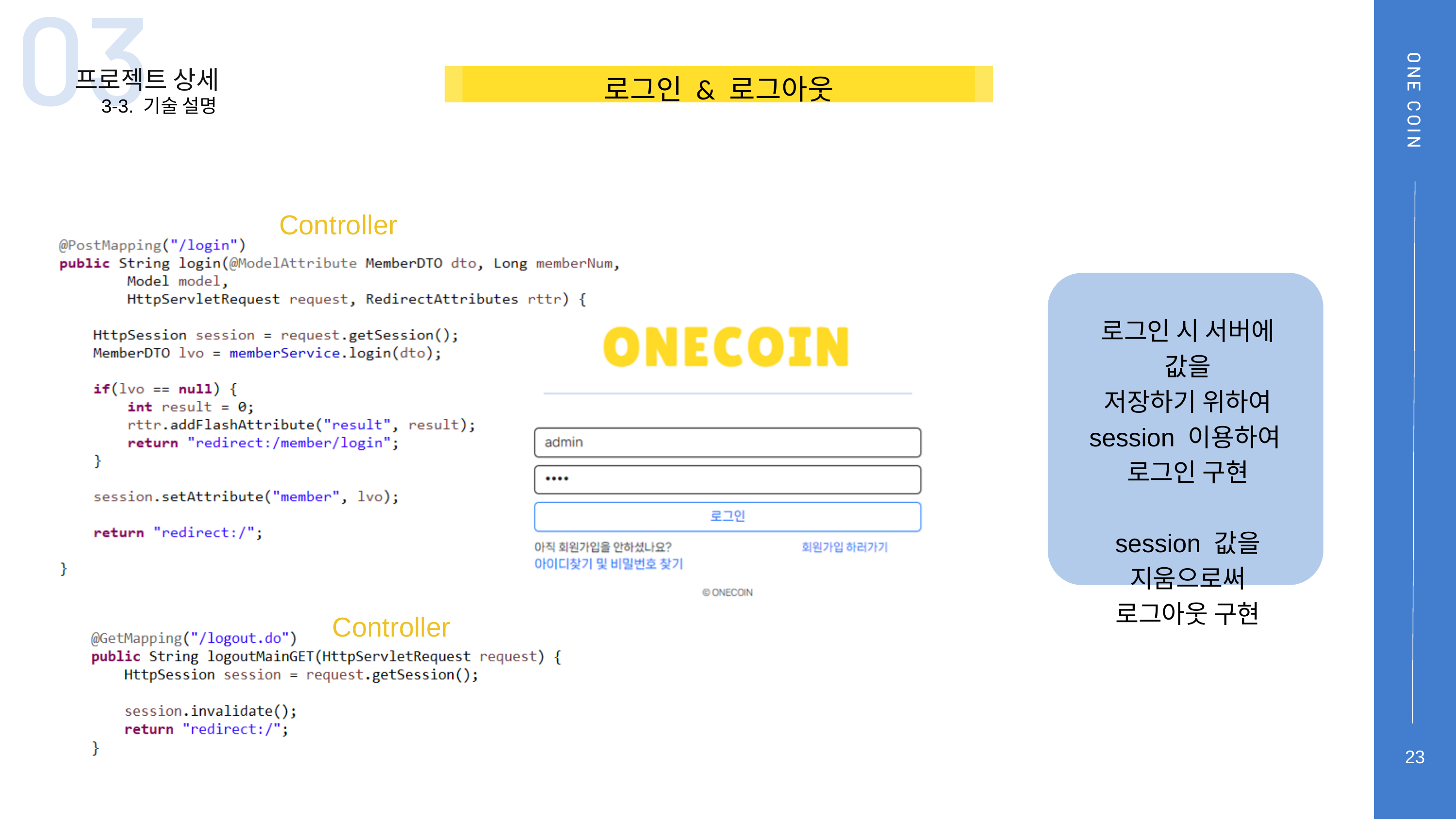

03
프로젝트 상세

로그인 & 로그아웃
3-3. 기술 설명
ONE COIN

Controller

로그인 시 서버에 값을
저장하기 위하여
session 이용하여
로그인 구현

session 값을 지움으로써
로그아웃 구현

Controller

23